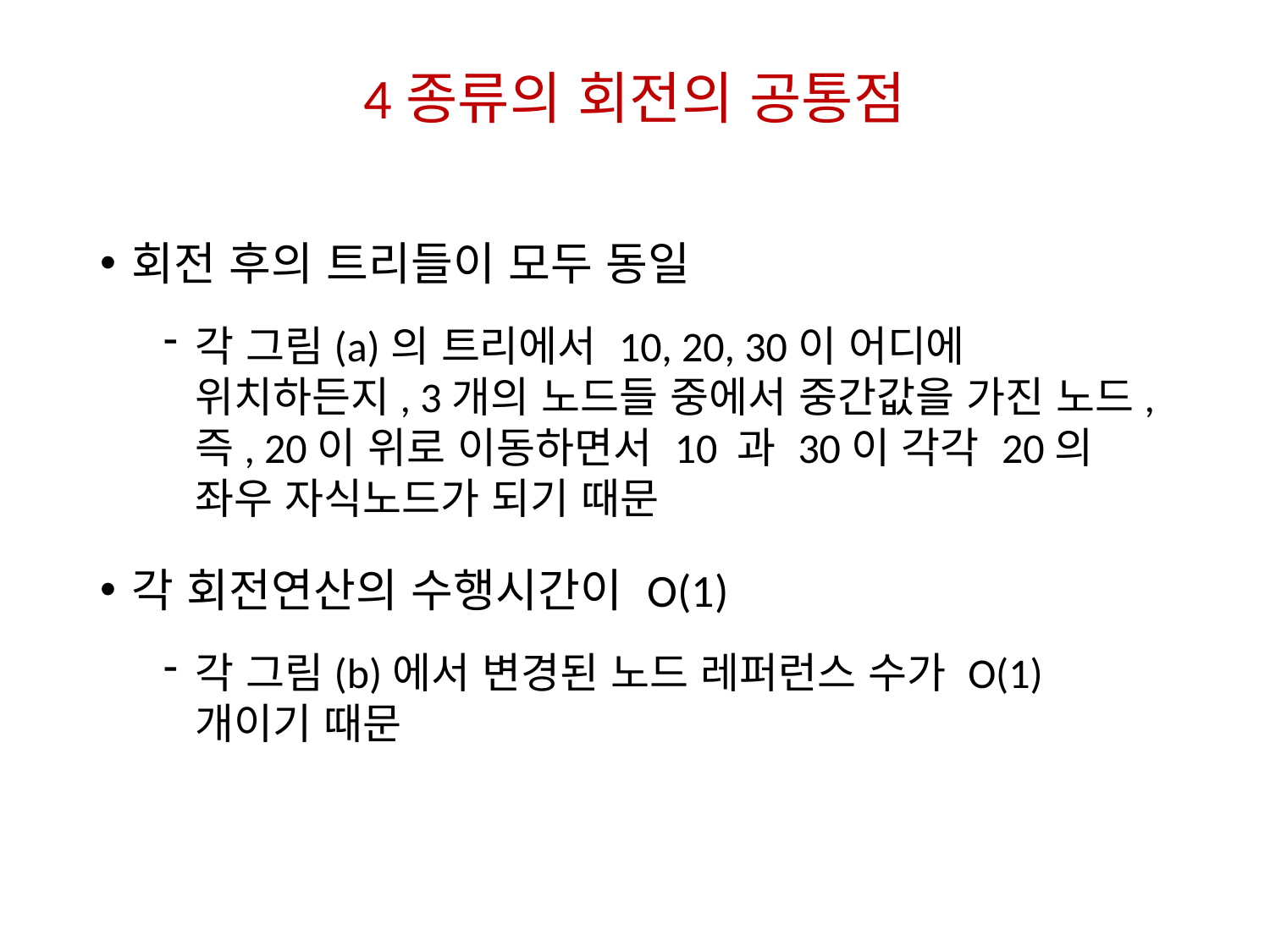

# 4종류의 회전의 공통점
회전 후의 트리들이 모두 동일
각 그림(a)의 트리에서 10, 20, 30이 어디에 위치하든지, 3개의 노드들 중에서 중간값을 가진 노드, 즉, 20이 위로 이동하면서 10 과 30이 각각 20의 좌우 자식노드가 되기 때문
각 회전연산의 수행시간이 O(1)
각 그림(b)에서 변경된 노드 레퍼런스 수가 O(1) 개이기 때문